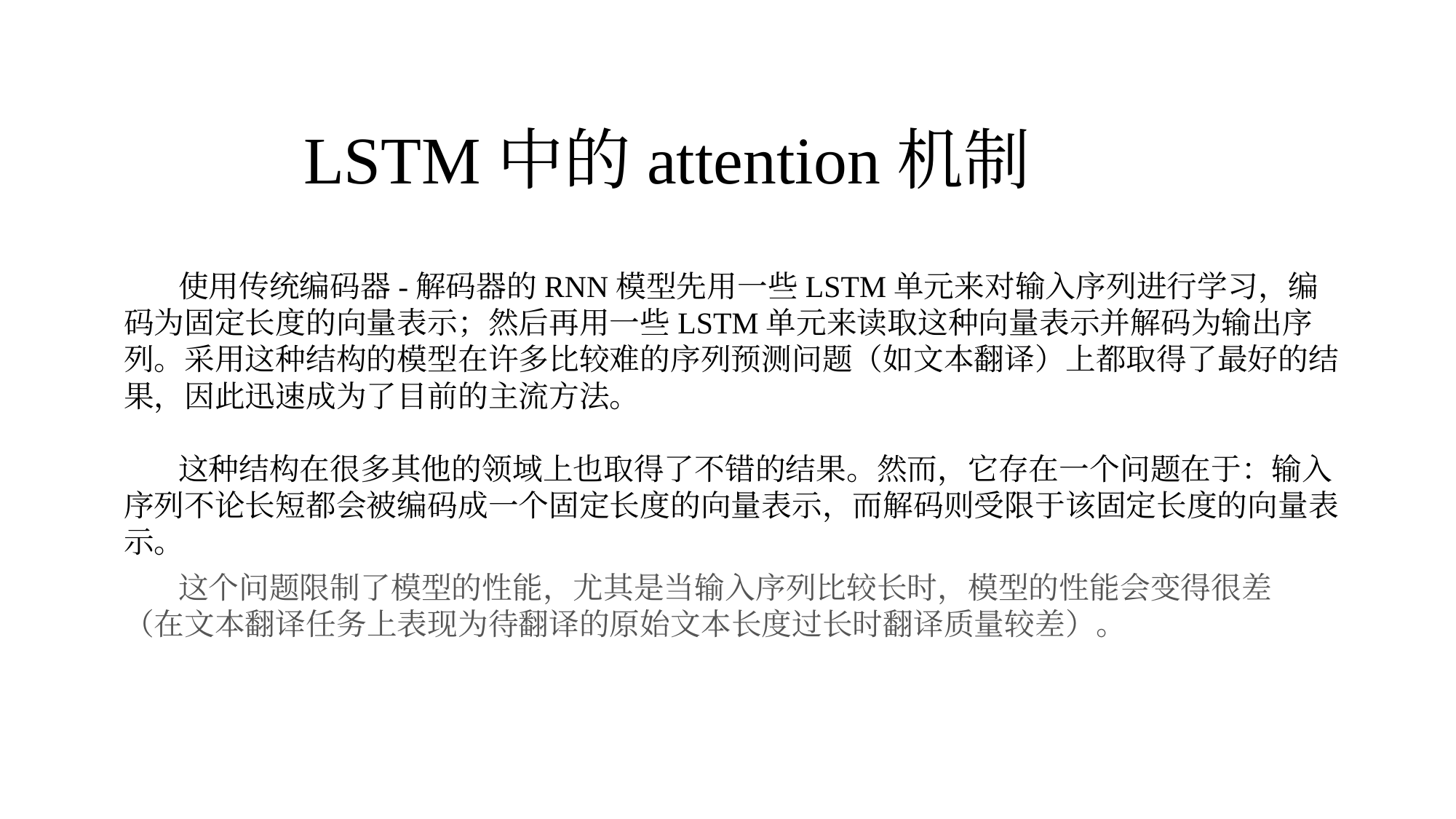

LSTM中的attention机制
使用传统编码器-解码器的RNN模型先用一些LSTM单元来对输入序列进行学习，编码为固定长度的向量表示；然后再用一些LSTM单元来读取这种向量表示并解码为输出序列。采用这种结构的模型在许多比较难的序列预测问题（如文本翻译）上都取得了最好的结果，因此迅速成为了目前的主流方法。

这种结构在很多其他的领域上也取得了不错的结果。然而，它存在一个问题在于：输入序列不论长短都会被编码成一个固定长度的向量表示，而解码则受限于该固定长度的向量表示。
这个问题限制了模型的性能，尤其是当输入序列比较长时，模型的性能会变得很差（在文本翻译任务上表现为待翻译的原始文本长度过长时翻译质量较差）。